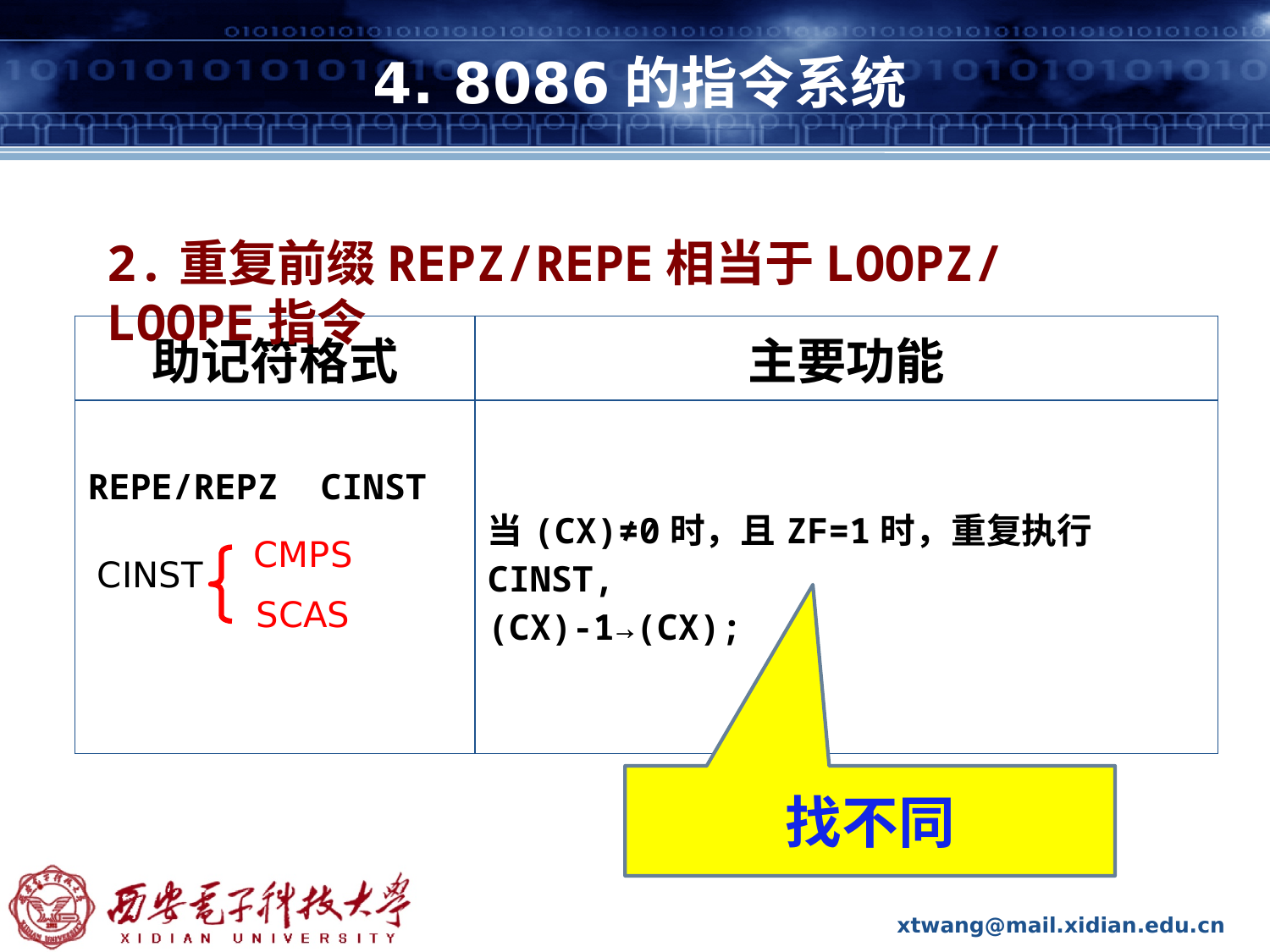

# 4. 8086的指令系统
2.重复前缀REPZ/REPE相当于LOOPZ/LOOPE指令
| 助记符格式 | 主要功能 |
| --- | --- |
| REPE/REPZ CINST | 当(CX)≠0时，且ZF=1时，重复执行CINST, (CX)-1→(CX); |
CMPS
CINST

SCAS
找不同